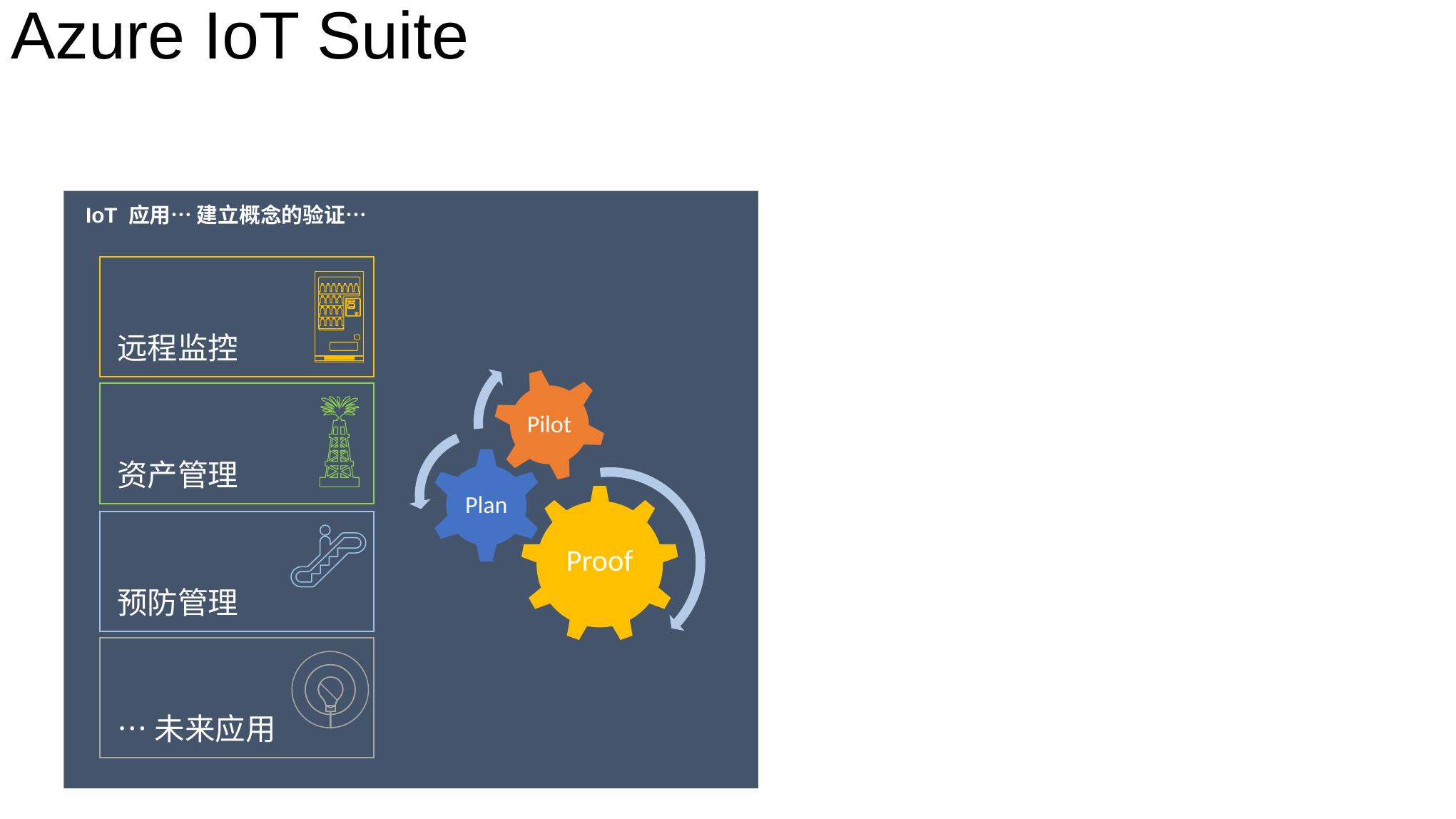

# Azure IoT Suite
IoT 应用… 建立概念的验证…
远程监控

Pilot

Plan

Proof
资产管理

预防管理

…未来应用